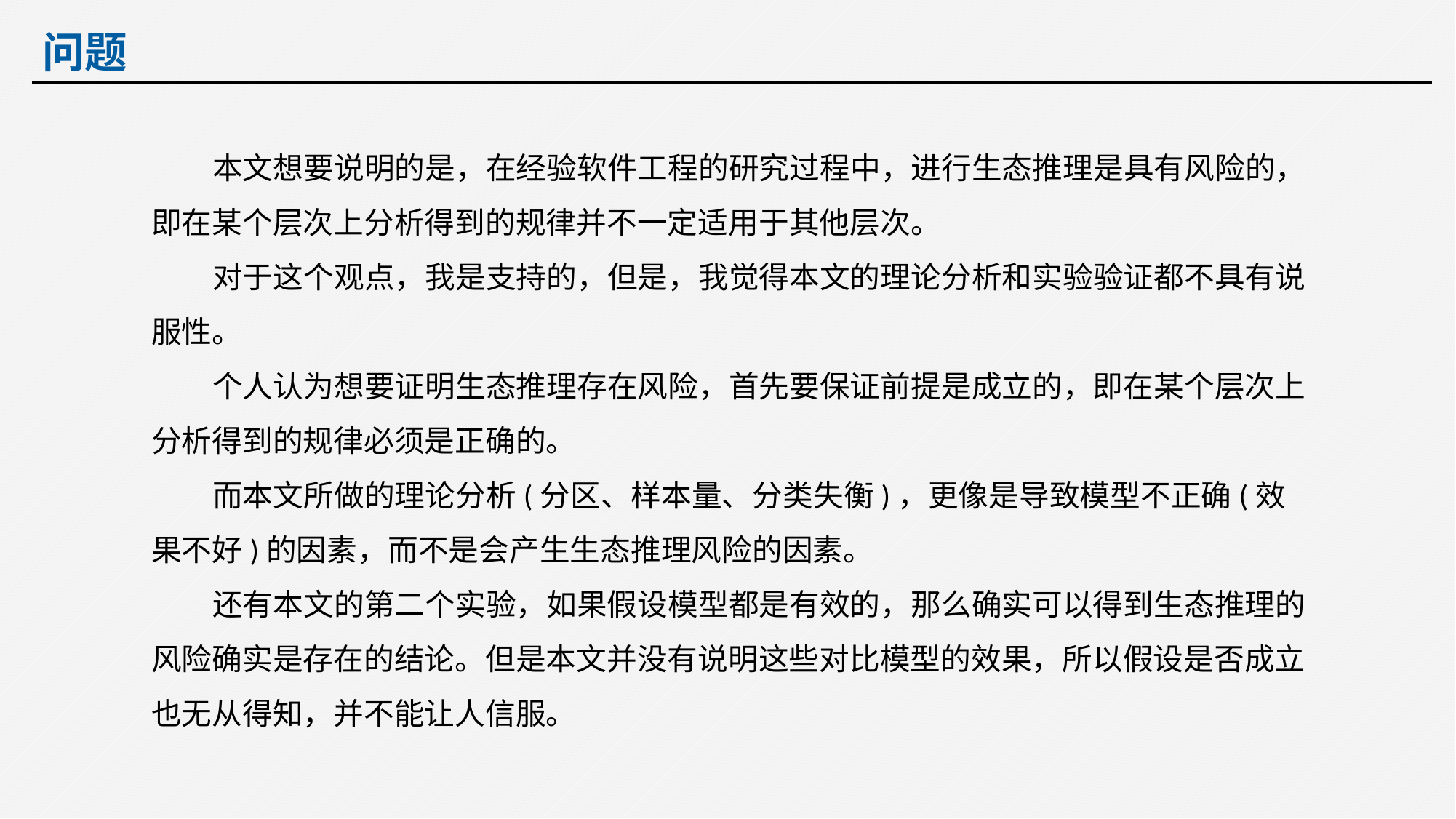

问题
        本文想要说明的是，在经验软件工程的研究过程中，进行生态推理是具有风险的，即在某个层次上分析得到的规律并不一定适用于其他层次。
        对于这个观点，我是支持的，但是，我觉得本文的理论分析和实验验证都不具有说服性。
        个人认为想要证明生态推理存在风险，首先要保证前提是成立的，即在某个层次上分析得到的规律必须是正确的。
        而本文所做的理论分析(分区、样本量、分类失衡)，更像是导致模型不正确(效果不好)的因素，而不是会产生生态推理风险的因素。
        还有本文的第二个实验，如果假设模型都是有效的，那么确实可以得到生态推理的风险确实是存在的结论。但是本文并没有说明这些对比模型的效果，所以假设是否成立也无从得知，并不能让人信服。